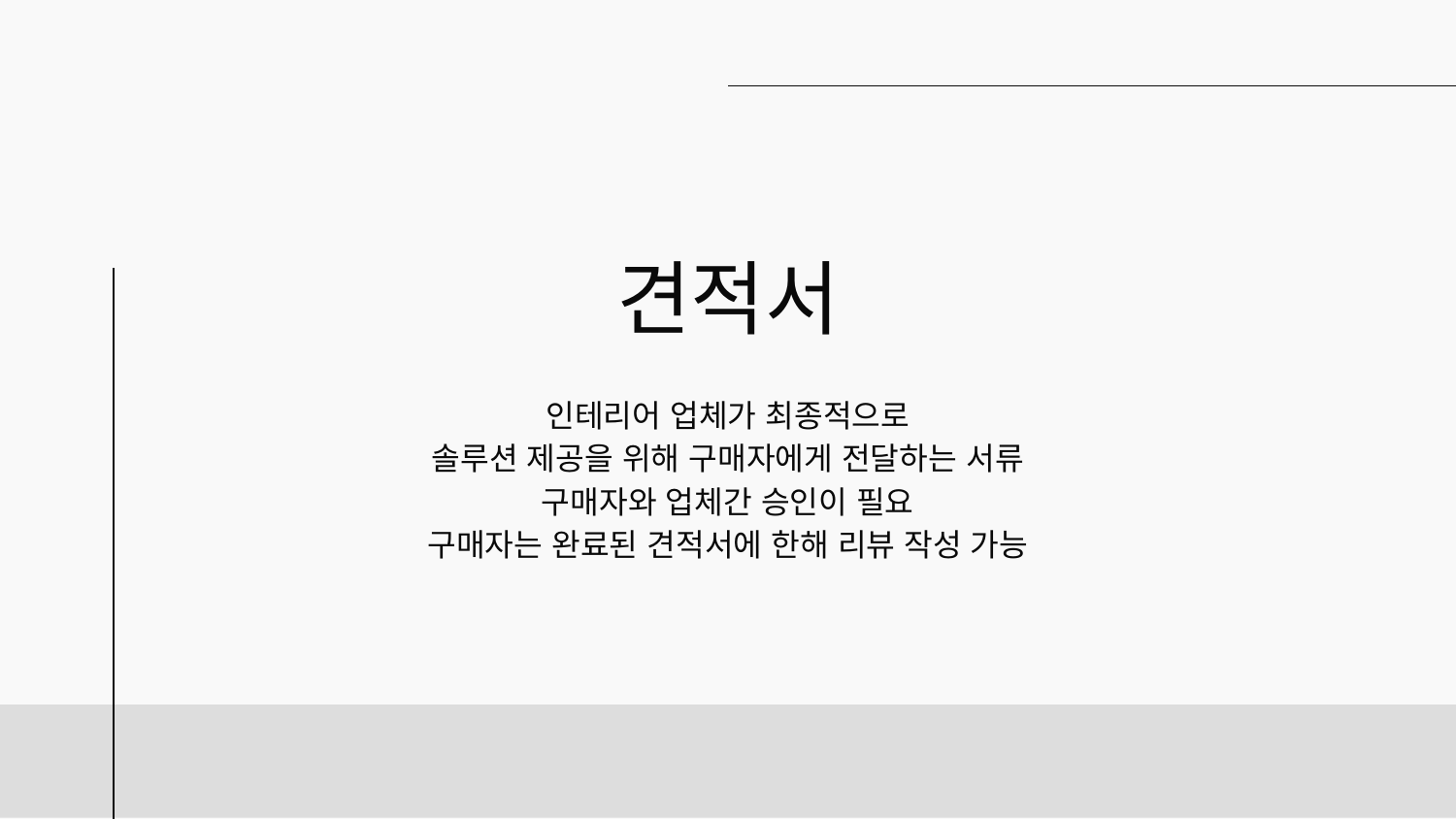

# 견적서
인테리어 업체가 최종적으로
솔루션 제공을 위해 구매자에게 전달하는 서류
구매자와 업체간 승인이 필요
구매자는 완료된 견적서에 한해 리뷰 작성 가능